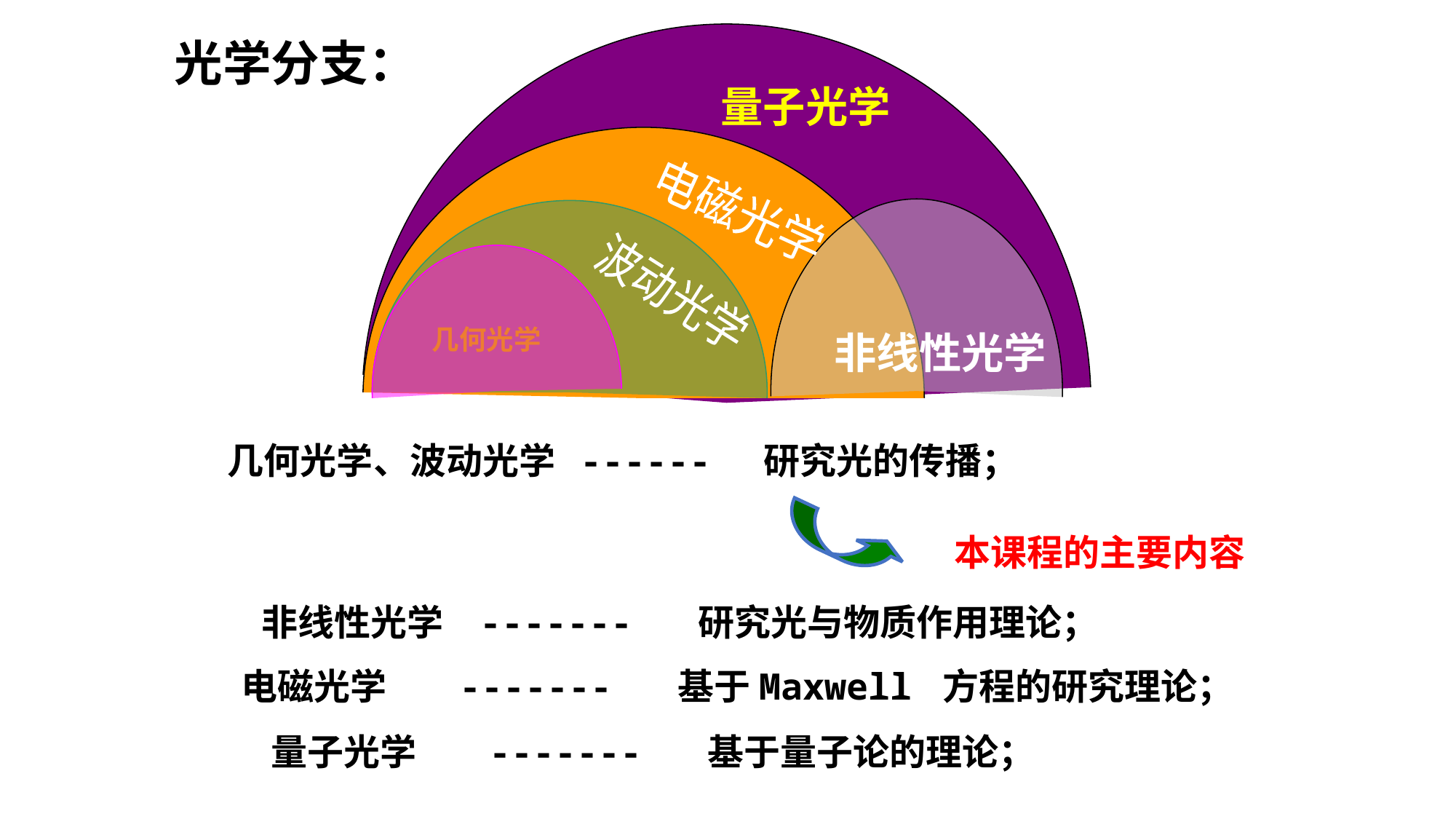

光学分支：
量子光学

电磁光学

波动光学
几何光学
非线性光学
几何光学、波动光学  ------  研究光的传播；

本课程的主要内容
非线性光学	-------	研究光与物质作用理论；
电磁光学	-------	基于Maxwell 方程的研究理论；
量子光学	-------	基于量子论的理论；